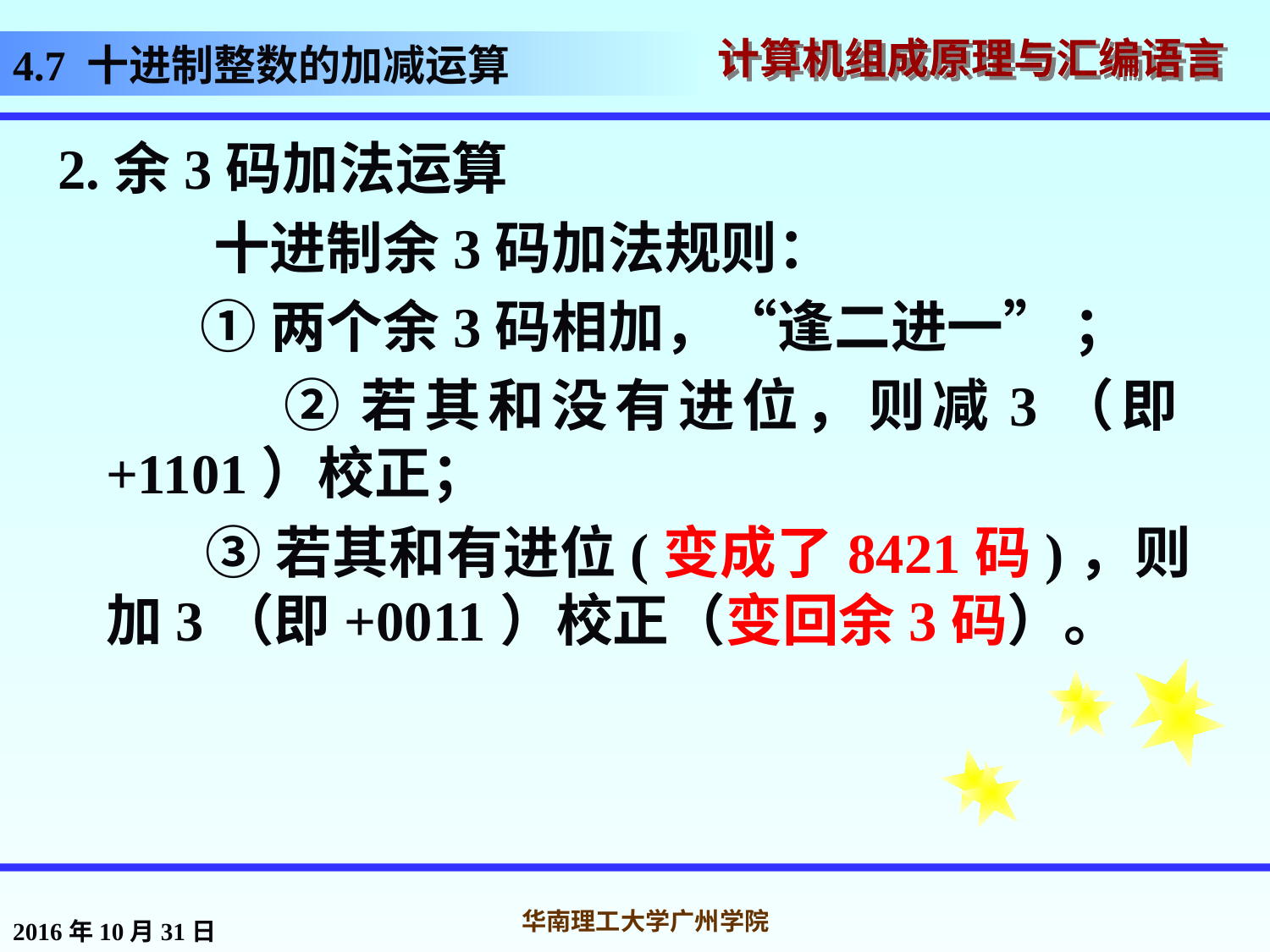

# 4.7 十进制整数的加减运算
2.余3码加法运算
           十进制余3码加法规则：
           ①两个余3码相加，“逢二进一” ；
           ②若其和没有进位，则减3（即+1101）校正；
           ③若其和有进位(变成了8421码)，则加3（即+0011）校正（变回余3码）。
2016年10月31日
华南理工大学广州学院